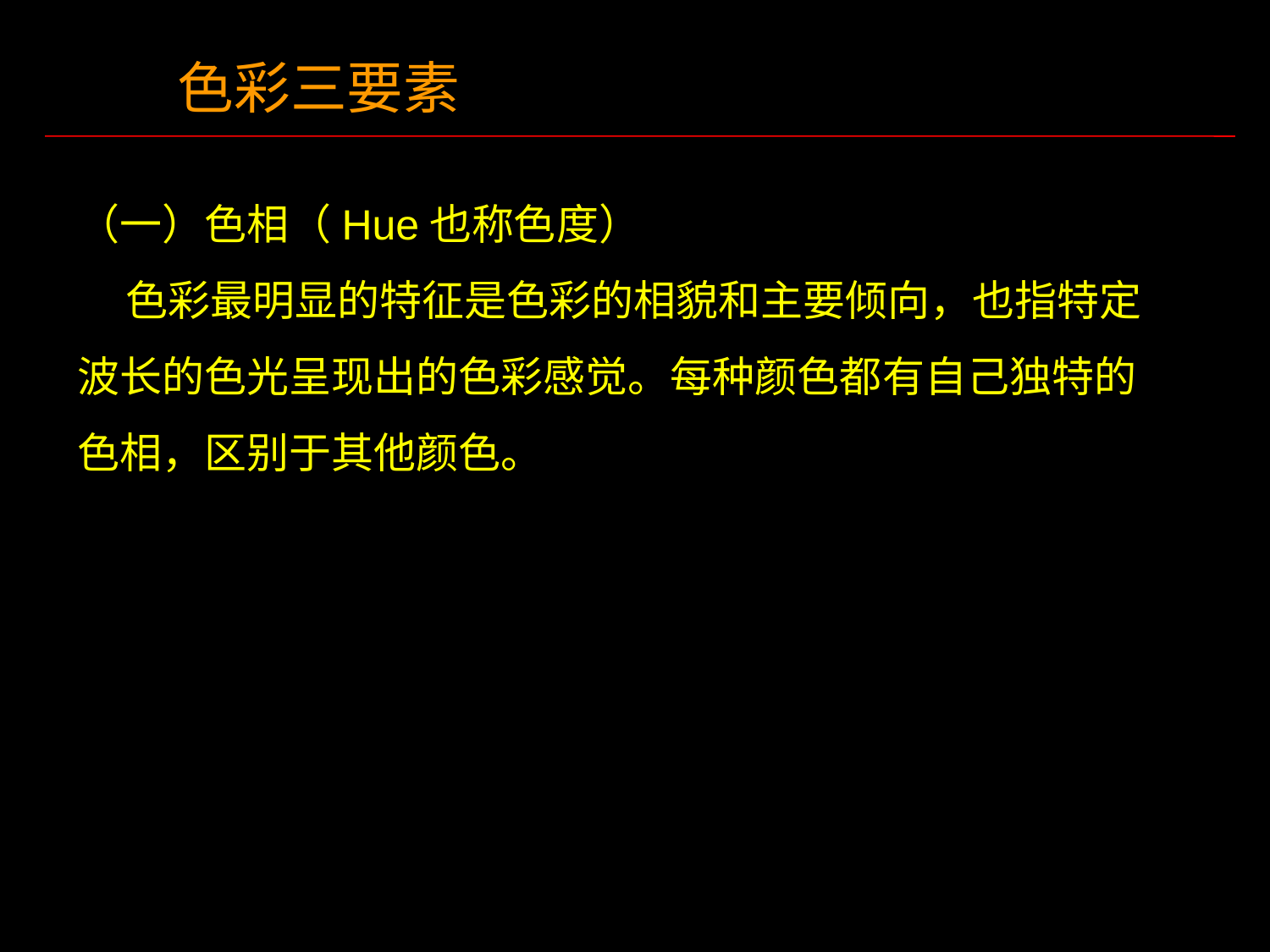

色彩三要素

（一）色相（Hue也称色度）
    色彩最明显的特征是色彩的相貌和主要倾向，也指特定波长的色光呈现出的色彩感觉。每种颜色都有自己独特的色相，区别于其他颜色。